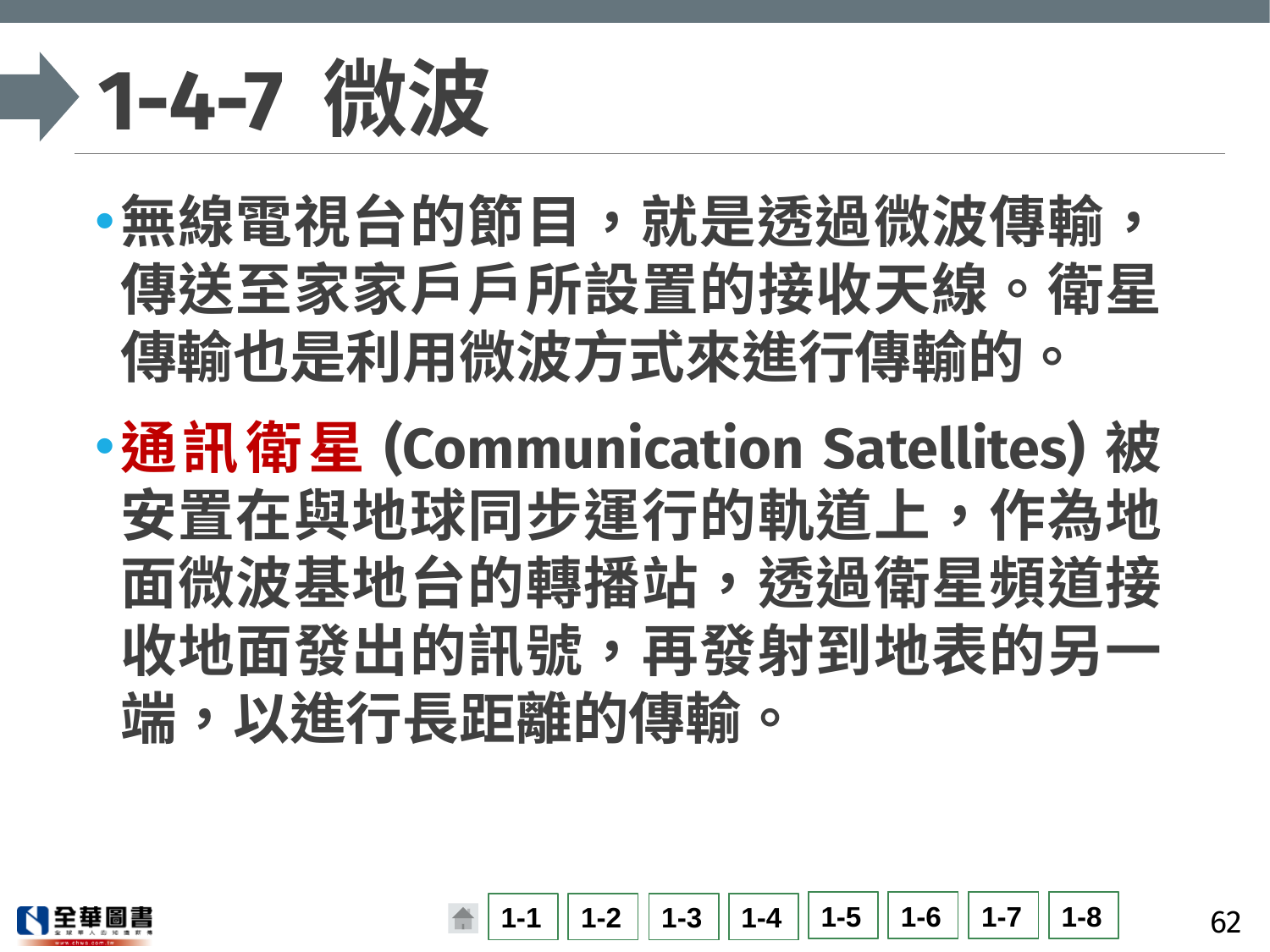

# 1-4-7 微波
無線電視台的節目，就是透過微波傳輸，傳送至家家戶戶所設置的接收天線。衛星傳輸也是利用微波方式來進行傳輸的。
通訊衛星(Communication Satellites)被安置在與地球同步運行的軌道上，作為地面微波基地台的轉播站，透過衛星頻道接收地面發出的訊號，再發射到地表的另一端，以進行長距離的傳輸。

62